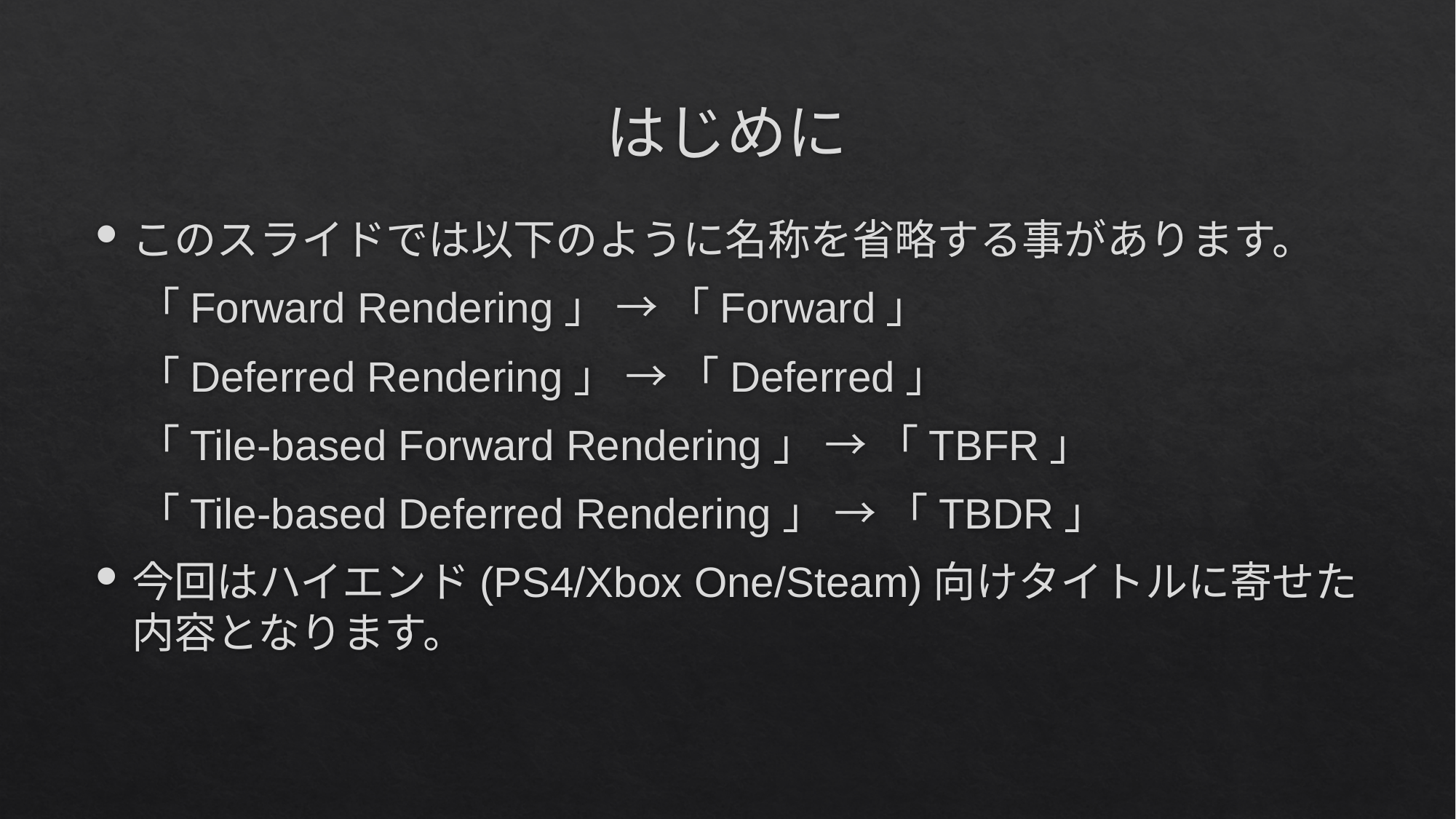

# はじめに
このスライドでは以下のように名称を省略する事があります。
　「Forward Rendering」 → 「Forward」
　「Deferred Rendering」 → 「Deferred」
　「Tile-based Forward Rendering」 → 「TBFR」
　「Tile-based Deferred Rendering」 → 「TBDR」
今回はハイエンド(PS4/Xbox One/Steam)向けタイトルに寄せた内容となります。